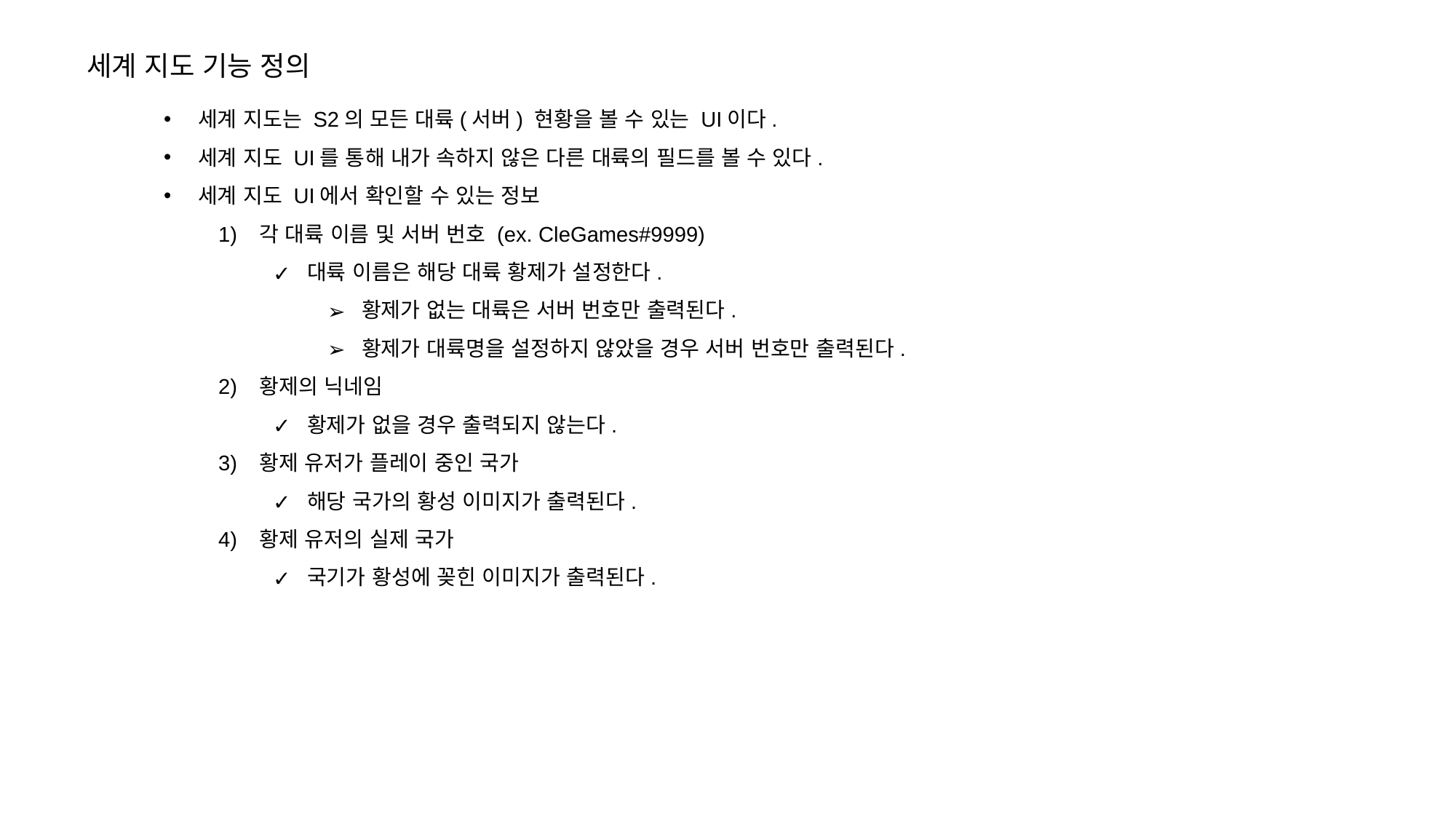

세계 지도 기능 정의
세계 지도는 S2의 모든 대륙(서버) 현황을 볼 수 있는 UI이다.
세계 지도 UI를 통해 내가 속하지 않은 다른 대륙의 필드를 볼 수 있다.
세계 지도 UI에서 확인할 수 있는 정보
각 대륙 이름 및 서버 번호 (ex. CleGames#9999)
대륙 이름은 해당 대륙 황제가 설정한다.
황제가 없는 대륙은 서버 번호만 출력된다.
황제가 대륙명을 설정하지 않았을 경우 서버 번호만 출력된다.
황제의 닉네임
황제가 없을 경우 출력되지 않는다.
황제 유저가 플레이 중인 국가
해당 국가의 황성 이미지가 출력된다.
황제 유저의 실제 국가
국기가 황성에 꽂힌 이미지가 출력된다.